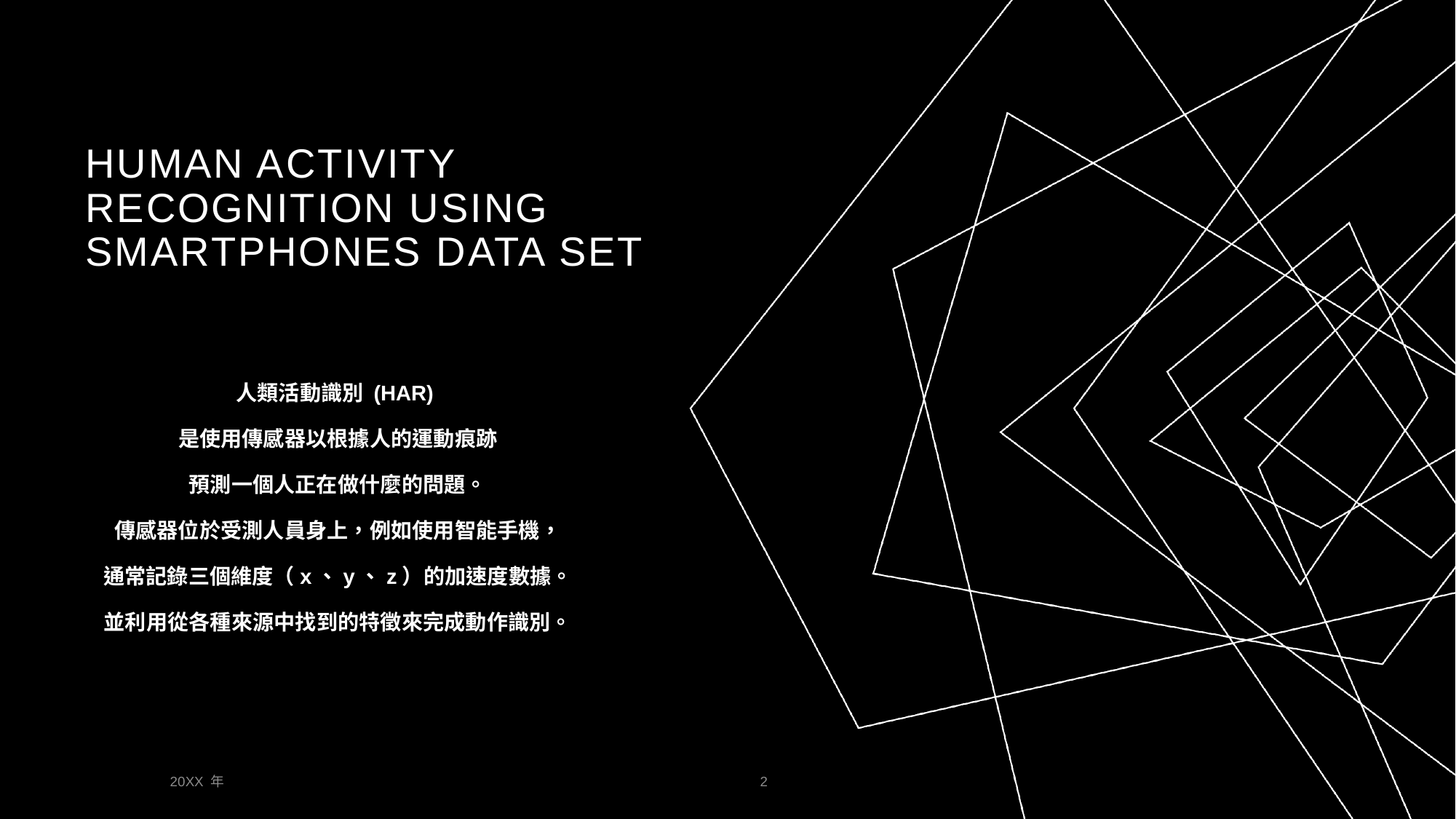

# Human Activity Recognition Using Smartphones Data Set
人類活動識別 (HAR)
是使用傳感器以根據人的運動痕跡
預測一個人正在做什麼的問題。
傳感器位於受測人員身上，例如使用智能手機，
通常記錄三個維度（x、y、z）的加速度數據。
並利用從各種來源中找到的特徵來完成動作識別。
20XX 年
2